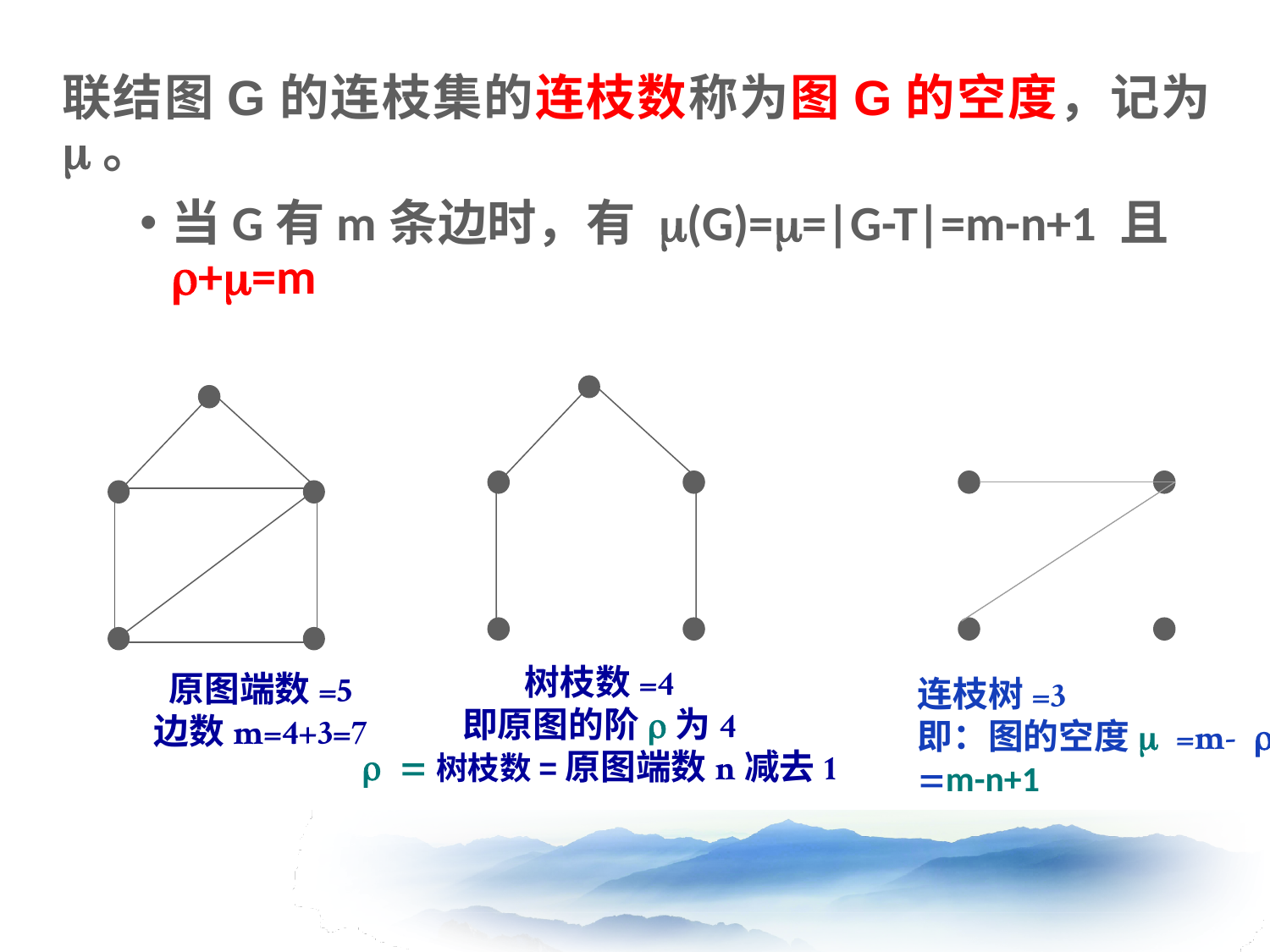

联结图G的连枝集的连枝数称为图G的空度，记为μ。
当G有m条边时，有 μ(G)=μ=|G-T|=m-n+1 且 ρ+μ=m

树枝数=4
即原图的阶ρ为4
ρ =树枝数=原图端数n减去1
连枝树=3
即：图的空度μ =m- ρ
=m-n+1
原图端数=5
边数m=4+3=7